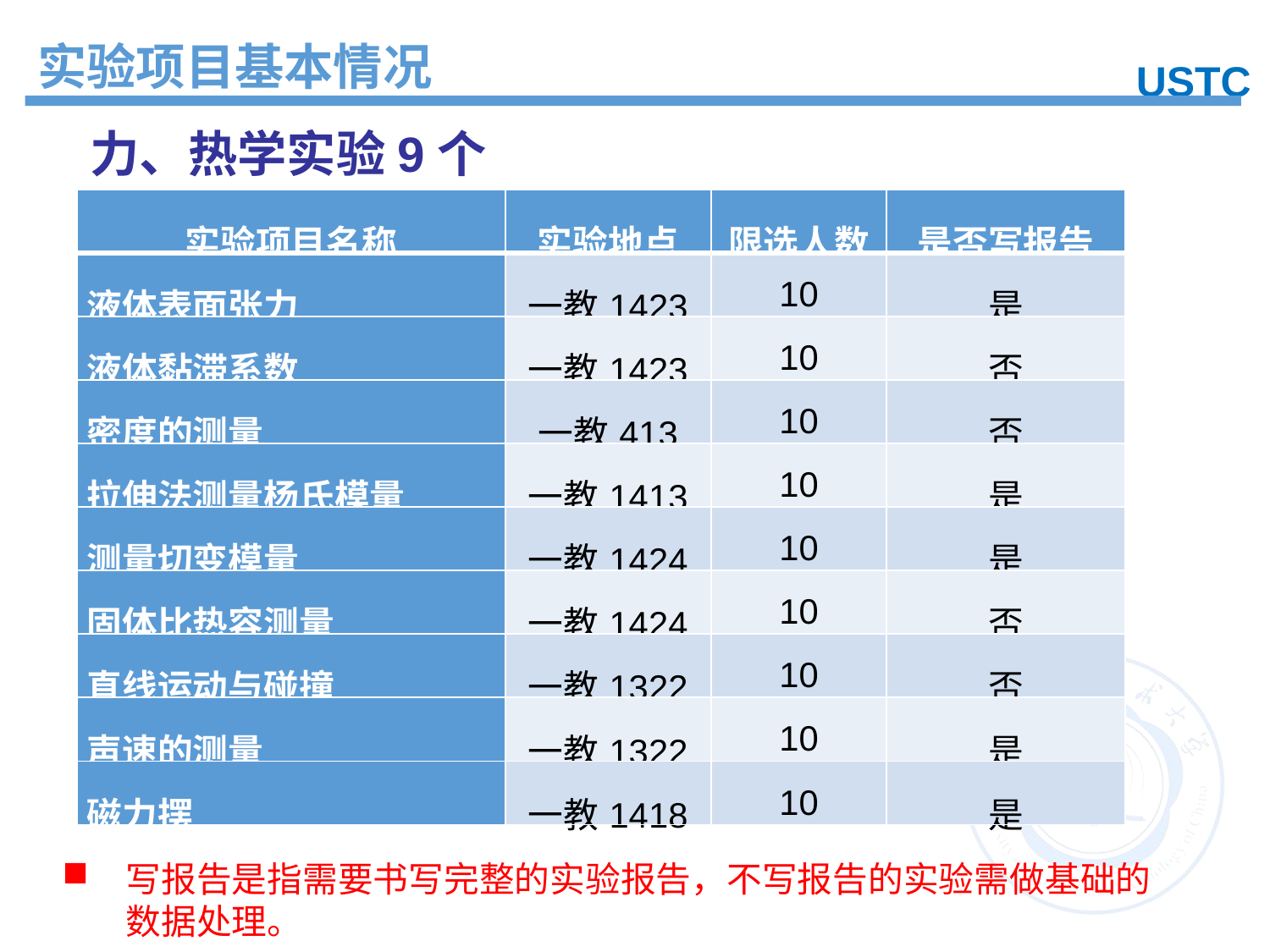

实验项目基本情况
USTC

力、热学实验9个
| 实验项目名称 | 实验地点 | 限选人数 | 是否写报告 |
| --- | --- | --- | --- |
| 液体表面张力 | 一教1423 | 10 | 是 |
| 液体黏滞系数 | 一教1423 | 10 | 否 |
| 密度的测量 | 一教413 | 10 | 否 |
| 拉伸法测量杨氏模量 | 一教1413 | 10 | 是 |
| 测量切变模量 | 一教1424 | 10 | 是 |
| 固体比热容测量 | 一教1424 | 10 | 否 |
| 直线运动与碰撞 | 一教1322 | 10 | 否 |
| 声速的测量 | 一教1322 | 10 | 是 |
| 磁力摆 | 一教1418 | 10 | 是 |
写报告是指需要书写完整的实验报告，不写报告的实验需做基础的数据处理。